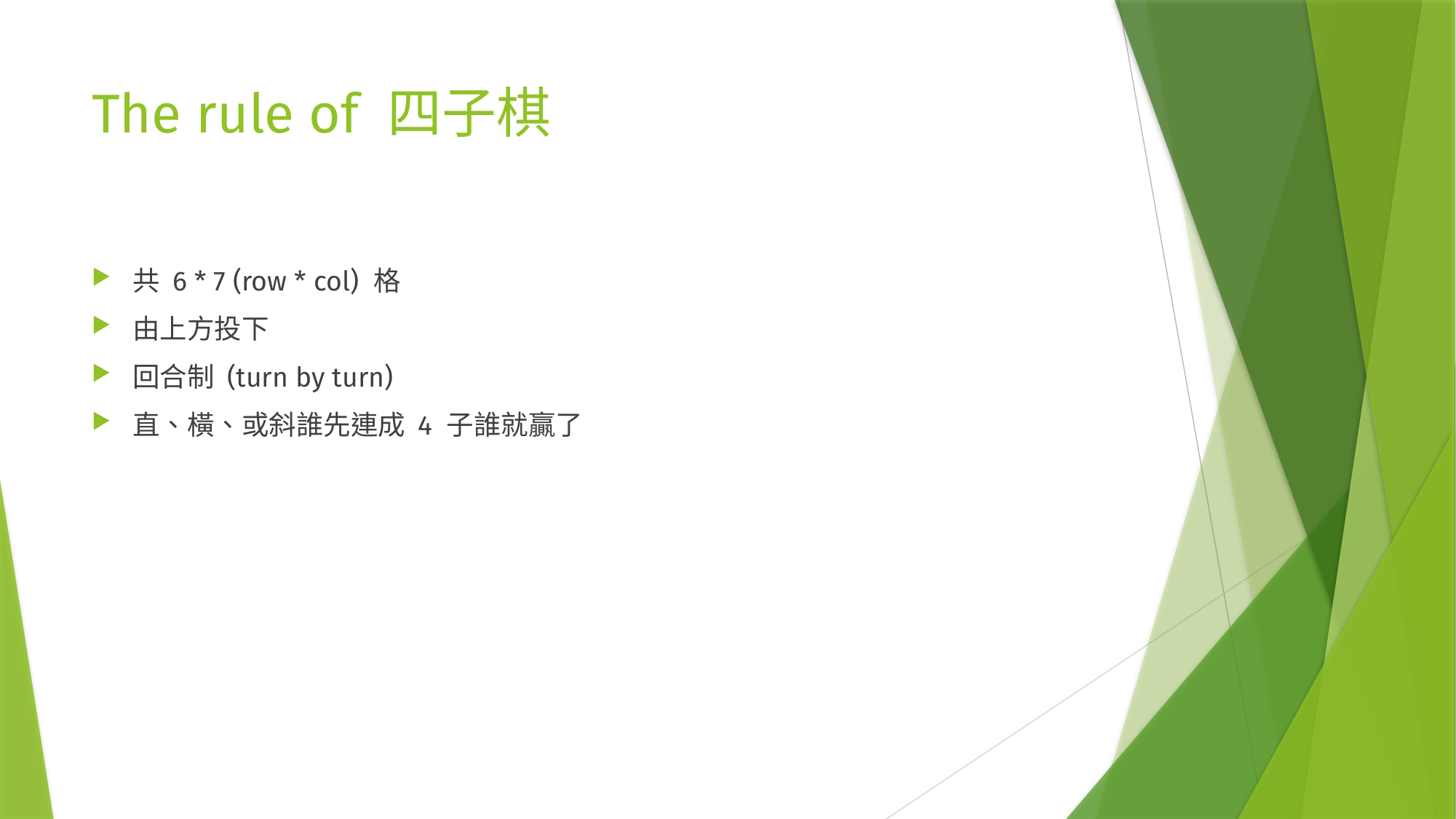

# The rule of 四子棋
共 6 * 7 (row * col) 格
由上方投下
回合制 (turn by turn)
直、橫、或斜誰先連成 4 子誰就贏了